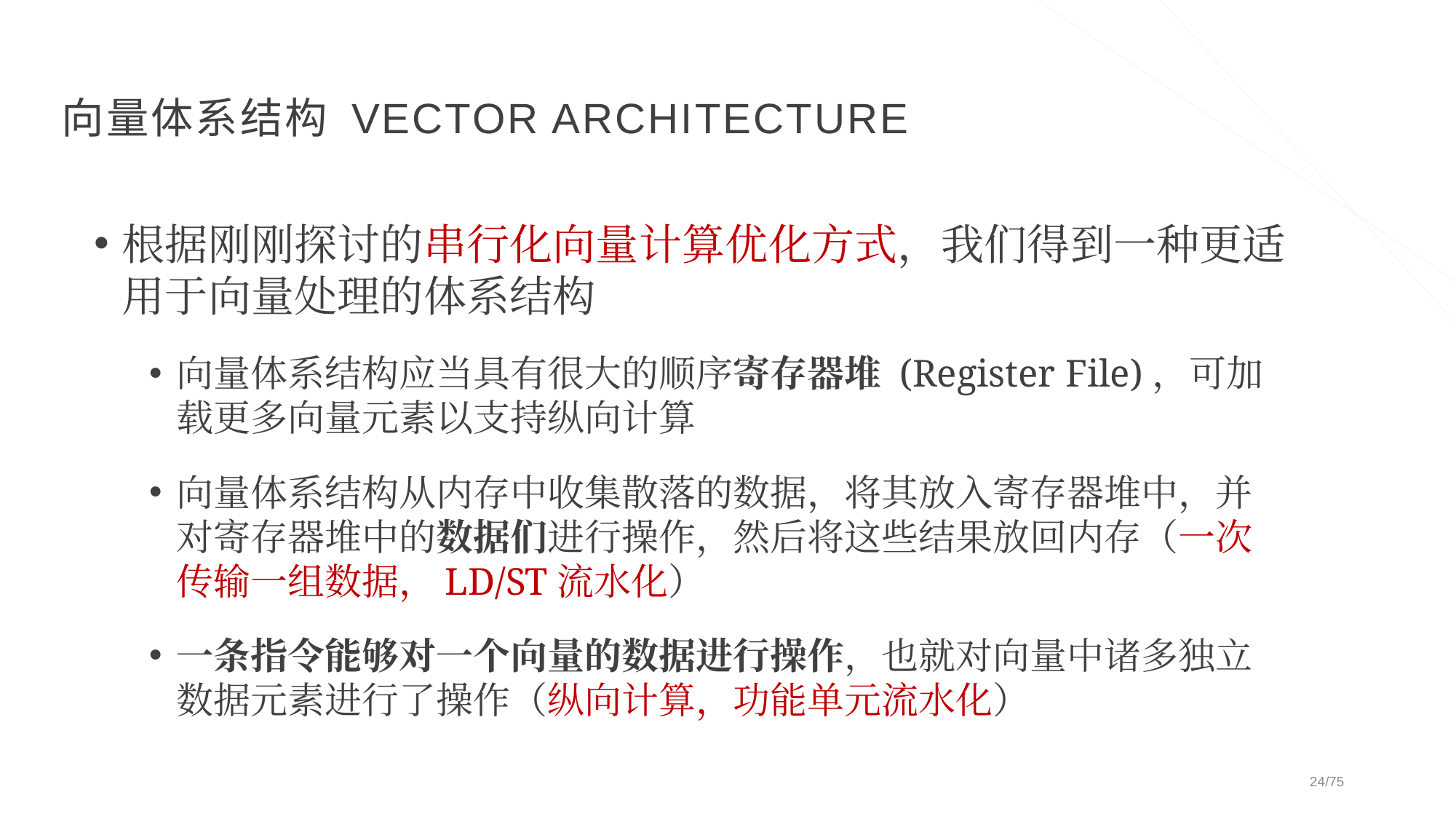

# 向量体系结构 Vector Architecture
根据刚刚探讨的串行化向量计算优化方式，我们得到一种更适用于向量处理的体系结构
向量体系结构应当具有很大的顺序寄存器堆 (Register File)，可加载更多向量元素以支持纵向计算
向量体系结构从内存中收集散落的数据，将其放入寄存器堆中，并对寄存器堆中的数据们进行操作，然后将这些结果放回内存（一次传输一组数据，LD/ST流水化）
一条指令能够对一个向量的数据进行操作，也就对向量中诸多独立数据元素进行了操作（纵向计算，功能单元流水化）
24/75